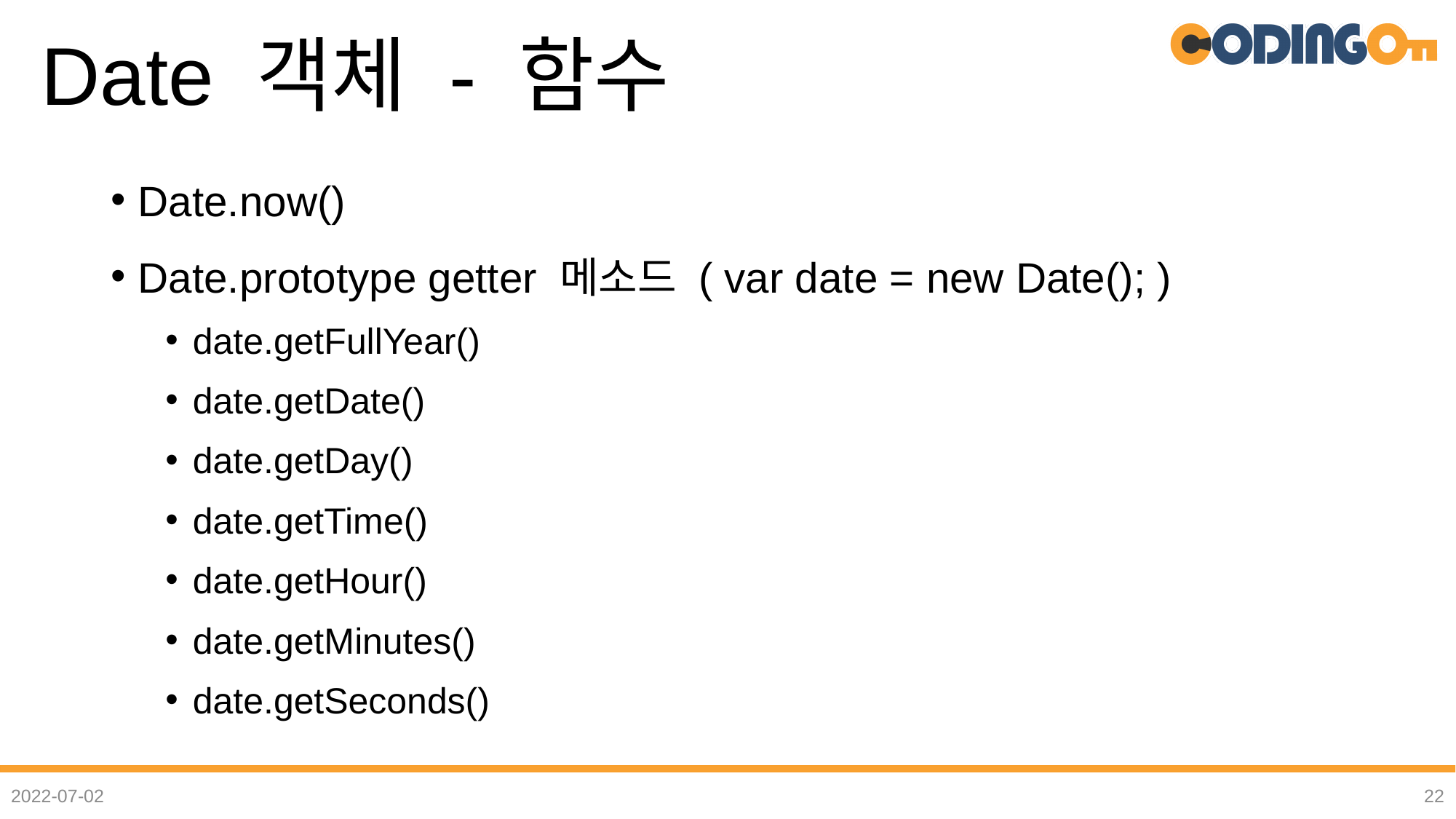

# Date 객체 - 함수
Date.now()
Date.prototype getter 메소드 ( var date = new Date(); )
date.getFullYear()
date.getDate()
date.getDay()
date.getTime()
date.getHour()
date.getMinutes()
date.getSeconds()
2022-07-02
22